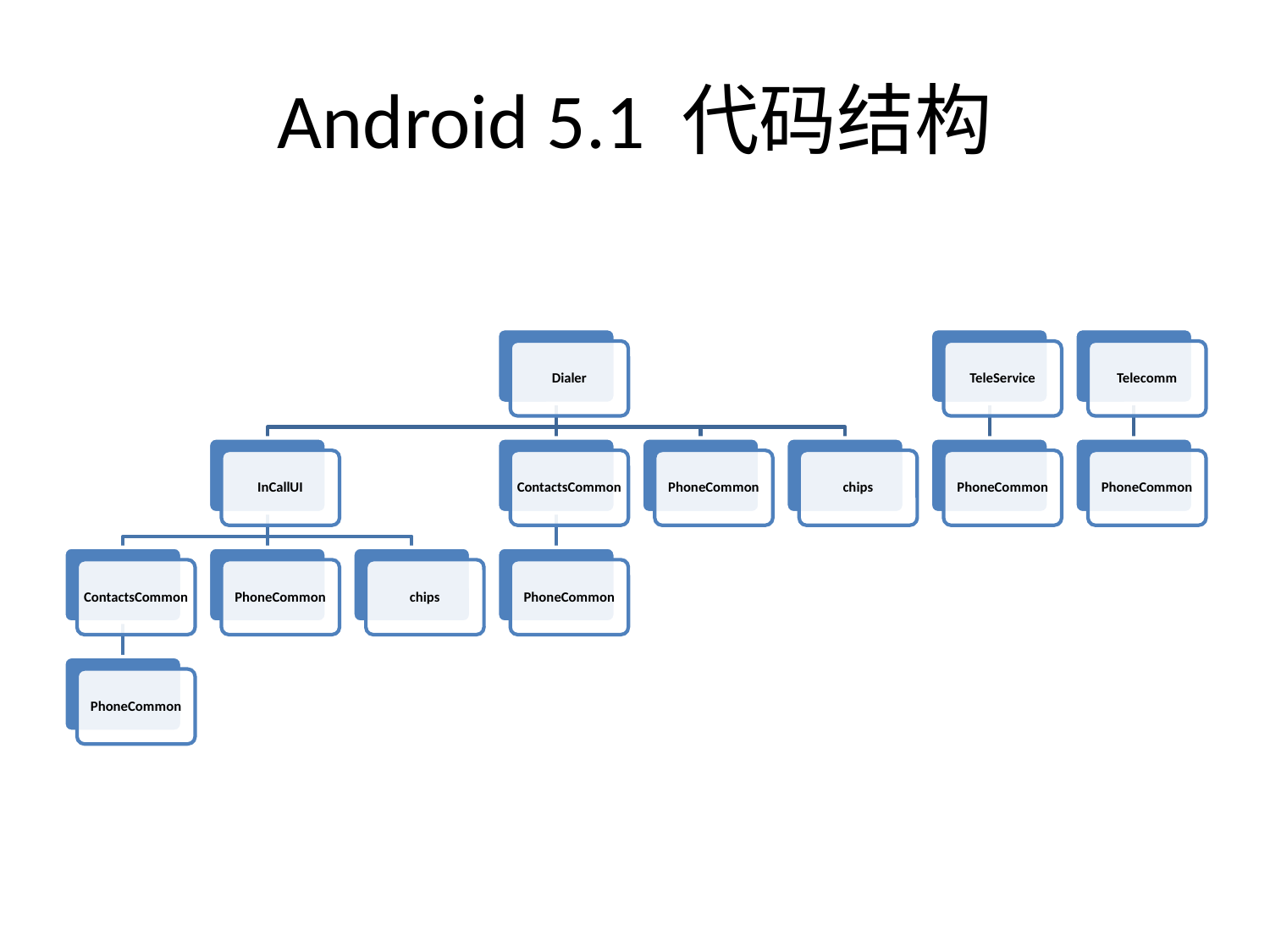

# Android 5.1 代码结构
Dialer
InCallUI
ContactsCommon
PhoneCommon
PhoneCommon
chips
ContactsCommon
PhoneCommon
PhoneCommon
chips
TeleService
PhoneCommon
Telecomm
PhoneCommon